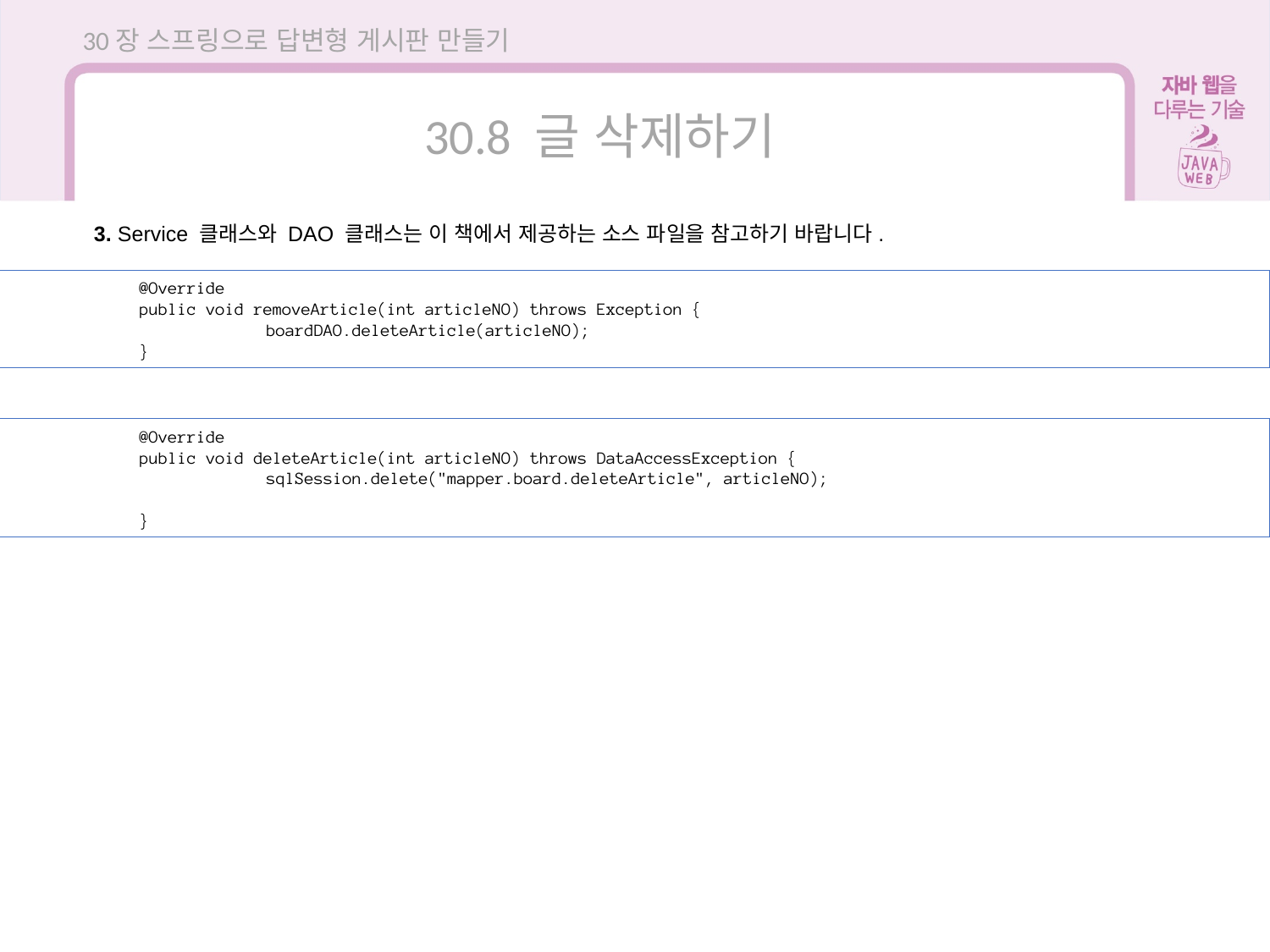

30장 스프링으로 답변형 게시판 만들기
30.8 글 삭제하기
3. Service 클래스와 DAO 클래스는 이 책에서 제공하는 소스 파일을 참고하기 바랍니다.
	@Override
	public void removeArticle(int articleNO) throws Exception {
		boardDAO.deleteArticle(articleNO);
	}
	@Override
	public void deleteArticle(int articleNO) throws DataAccessException {
		sqlSession.delete("mapper.board.deleteArticle", articleNO);

	}